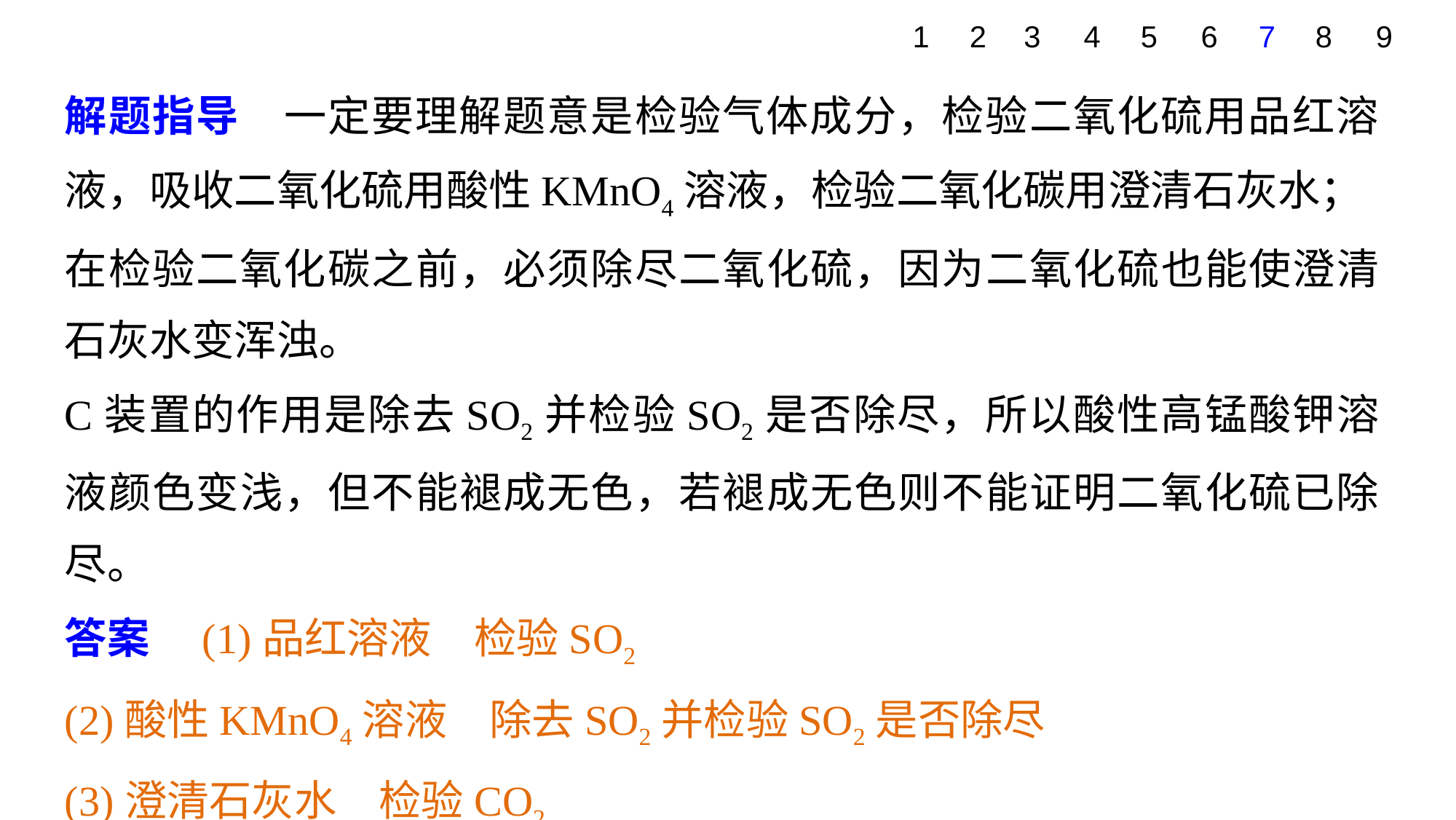

7
8
9
1
2
3
4
5
6
解题指导　一定要理解题意是检验气体成分，检验二氧化硫用品红溶液，吸收二氧化硫用酸性KMnO4溶液，检验二氧化碳用澄清石灰水；
在检验二氧化碳之前，必须除尽二氧化硫，因为二氧化硫也能使澄清石灰水变浑浊。
C装置的作用是除去SO2并检验SO2是否除尽，所以酸性高锰酸钾溶液颜色变浅，但不能褪成无色，若褪成无色则不能证明二氧化硫已除尽。
答案　(1)品红溶液　检验SO2
(2)酸性KMnO4溶液　除去SO2并检验SO2是否除尽
(3)澄清石灰水　检验CO2
(4)酸性KMnO4溶液的颜色变浅但不褪成无色(或不褪色或不褪成无色)